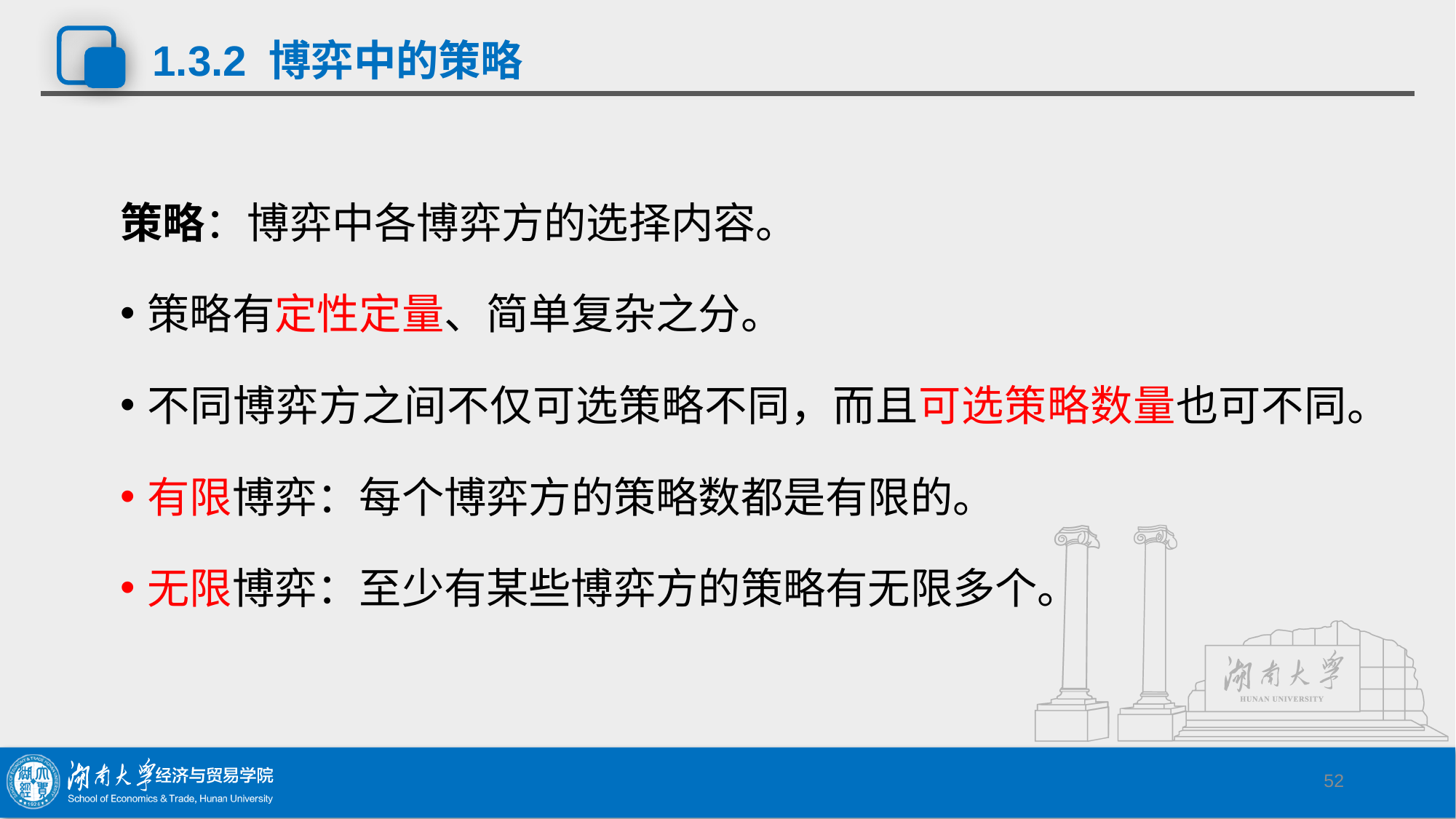

# 1.3.2 博弈中的策略
策略：博弈中各博弈方的选择内容。
策略有定性定量、简单复杂之分。
不同博弈方之间不仅可选策略不同，而且可选策略数量也可不同。
有限博弈：每个博弈方的策略数都是有限的。
无限博弈：至少有某些博弈方的策略有无限多个。